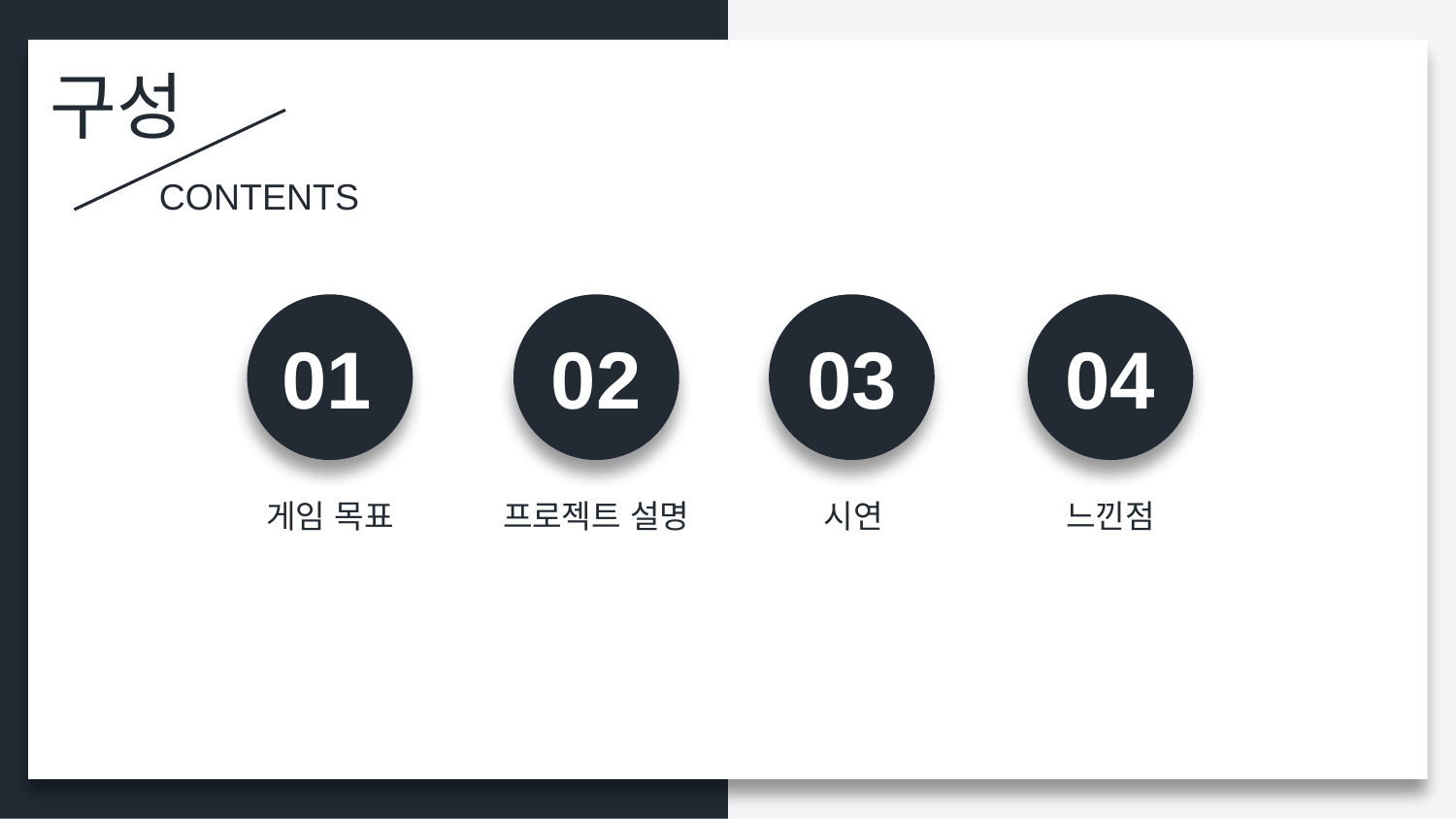

구성
CONTENTS

01
02
04
03
게임 목표
프로젝트 설명
시연
느낀점